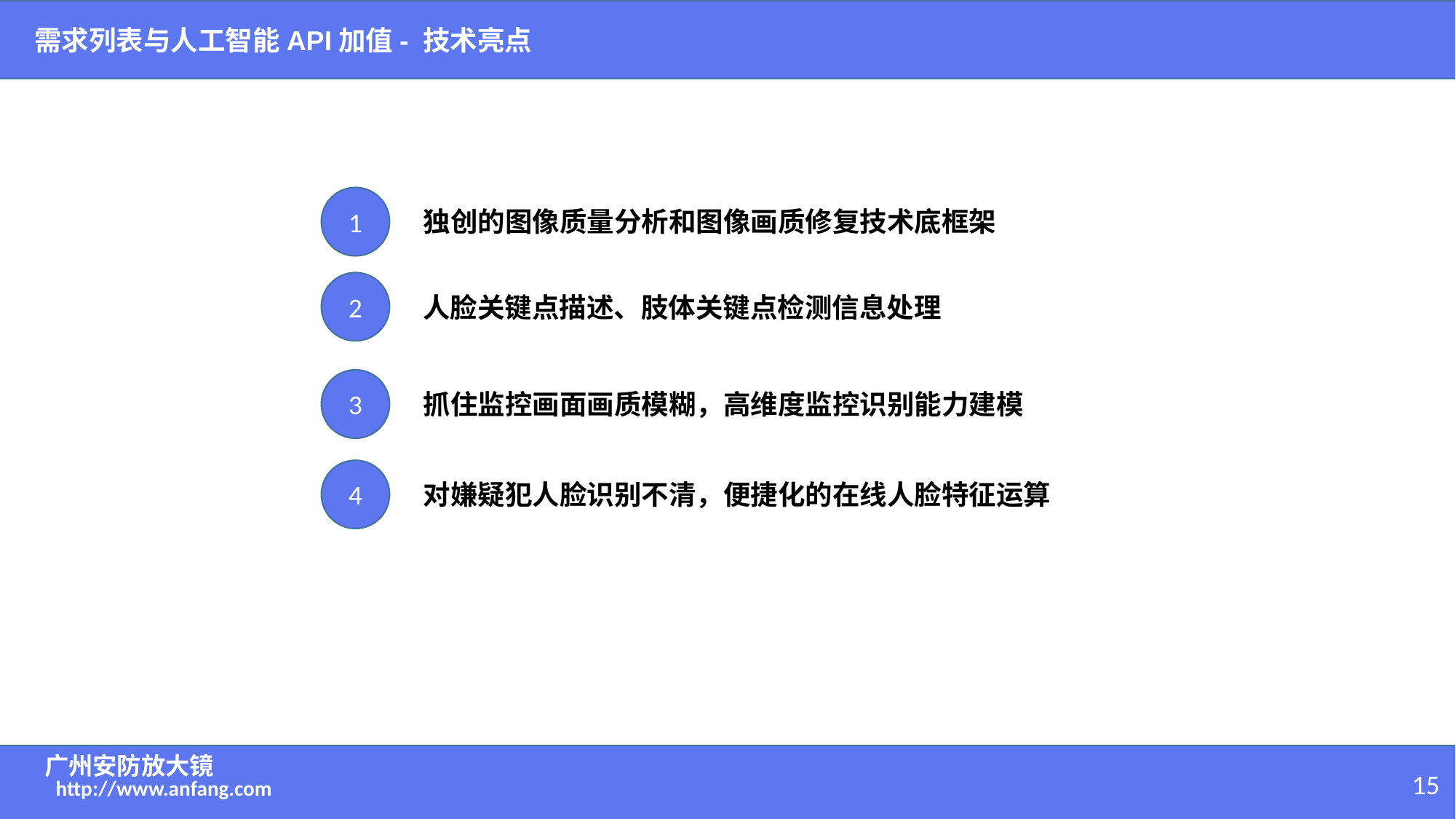

需求列表与人工智能API加值- 技术亮点

1
独创的图像质量分析和图像画质修复技术底框架

2
人脸关键点描述、肢体关键点检测信息处理

3
抓住监控画面画质模糊，高维度监控识别能力建模

4
对嫌疑犯人脸识别不清，便捷化的在线人脸特征运算

广州安防放大镜
15
http://www.anfang.com